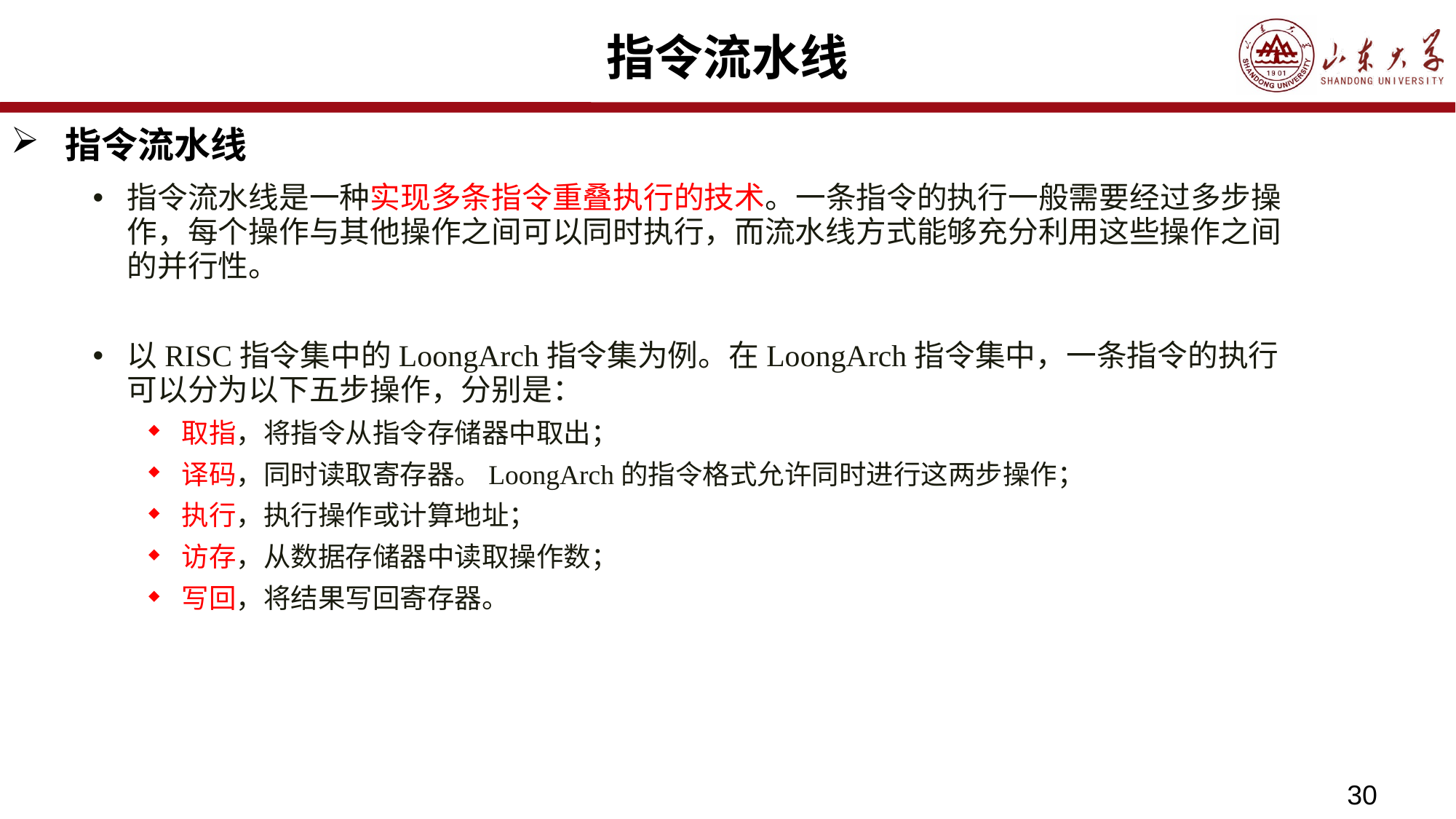

# 指令流水线
指令流水线
指令流水线是一种实现多条指令重叠执行的技术。一条指令的执行一般需要经过多步操作，每个操作与其他操作之间可以同时执行，而流水线方式能够充分利用这些操作之间的并行性。

以RISC指令集中的LoongArch指令集为例。在LoongArch指令集中，一条指令的执行可以分为以下五步操作，分别是：
取指，将指令从指令存储器中取出；
译码，同时读取寄存器。LoongArch的指令格式允许同时进行这两步操作；
执行，执行操作或计算地址；
访存，从数据存储器中读取操作数；
写回，将结果写回寄存器。

30